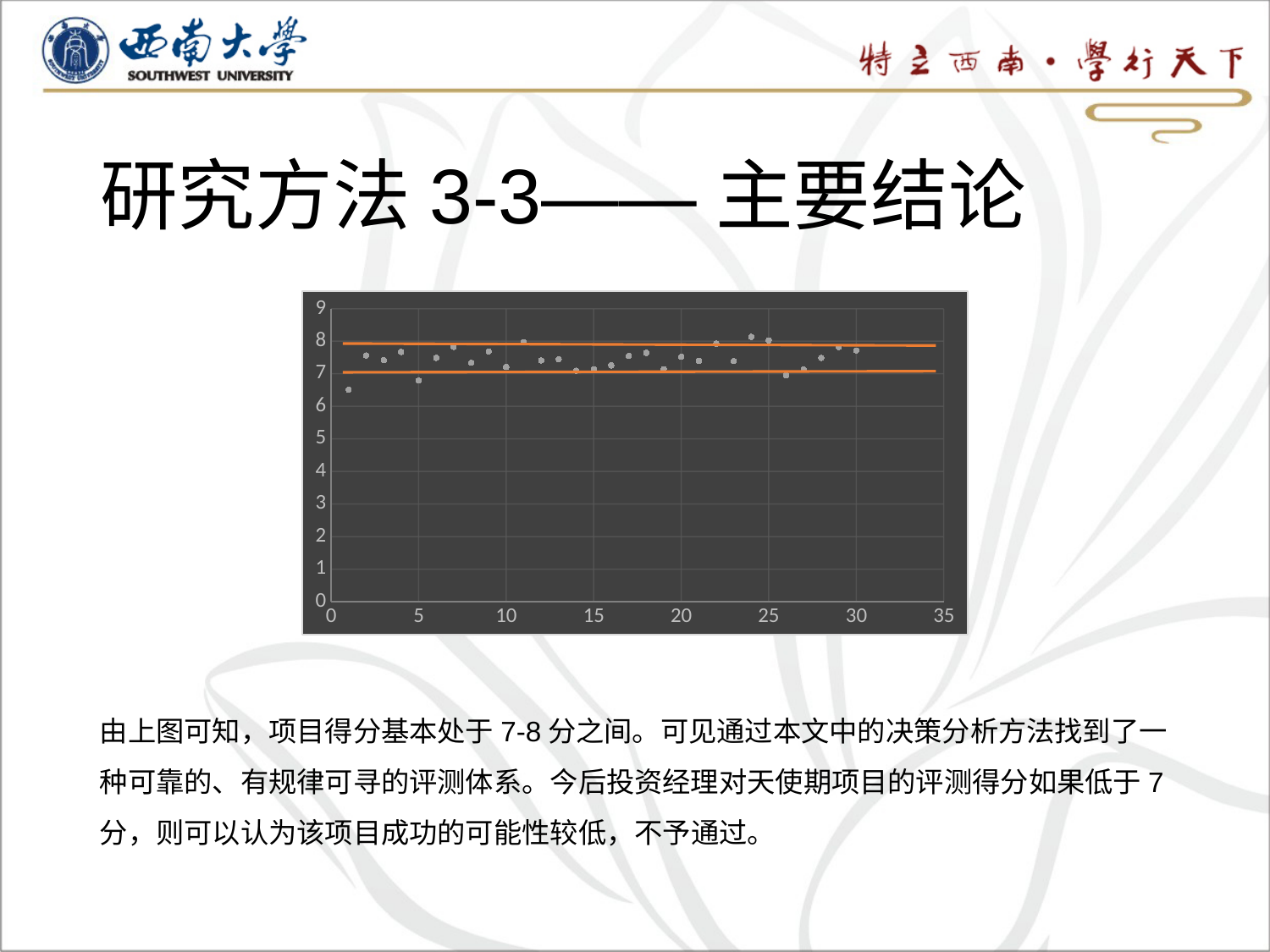

# 研究方法3-3——主要结论

### Chart

| Category |  |
|---|---|
由上图可知，项目得分基本处于7-8分之间。可见通过本文中的决策分析方法找到了一种可靠的、有规律可寻的评测体系。今后投资经理对天使期项目的评测得分如果低于7分，则可以认为该项目成功的可能性较低，不予通过。